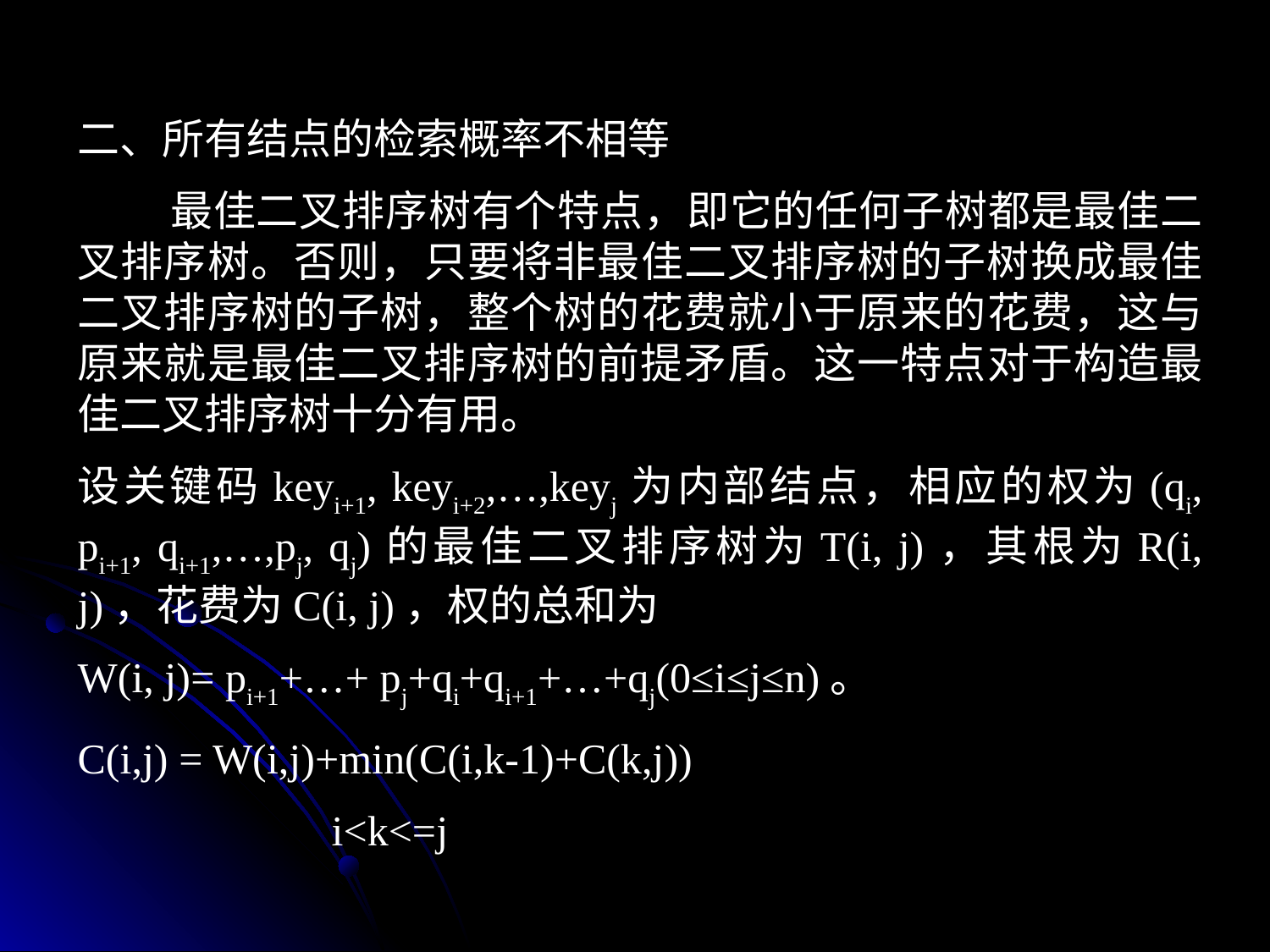

二、所有结点的检索概率不相等
        最佳二叉排序树有个特点，即它的任何子树都是最佳二叉排序树。否则，只要将非最佳二叉排序树的子树换成最佳二叉排序树的子树，整个树的花费就小于原来的花费，这与原来就是最佳二叉排序树的前提矛盾。这一特点对于构造最佳二叉排序树十分有用。
设关键码keyi+1, keyi+2,…,keyj为内部结点，相应的权为(qi, pi+1, qi+1,…,pj, qj)的最佳二叉排序树为T(i, j)，其根为R(i, j)，花费为C(i, j)，权的总和为
W(i, j)= pi+1+…+ pj+qi+qi+1+…+qj(0≤i≤j≤n)。
C(i,j) = W(i,j)+min(C(i,k-1)+C(k,j))
                        i<k<=j